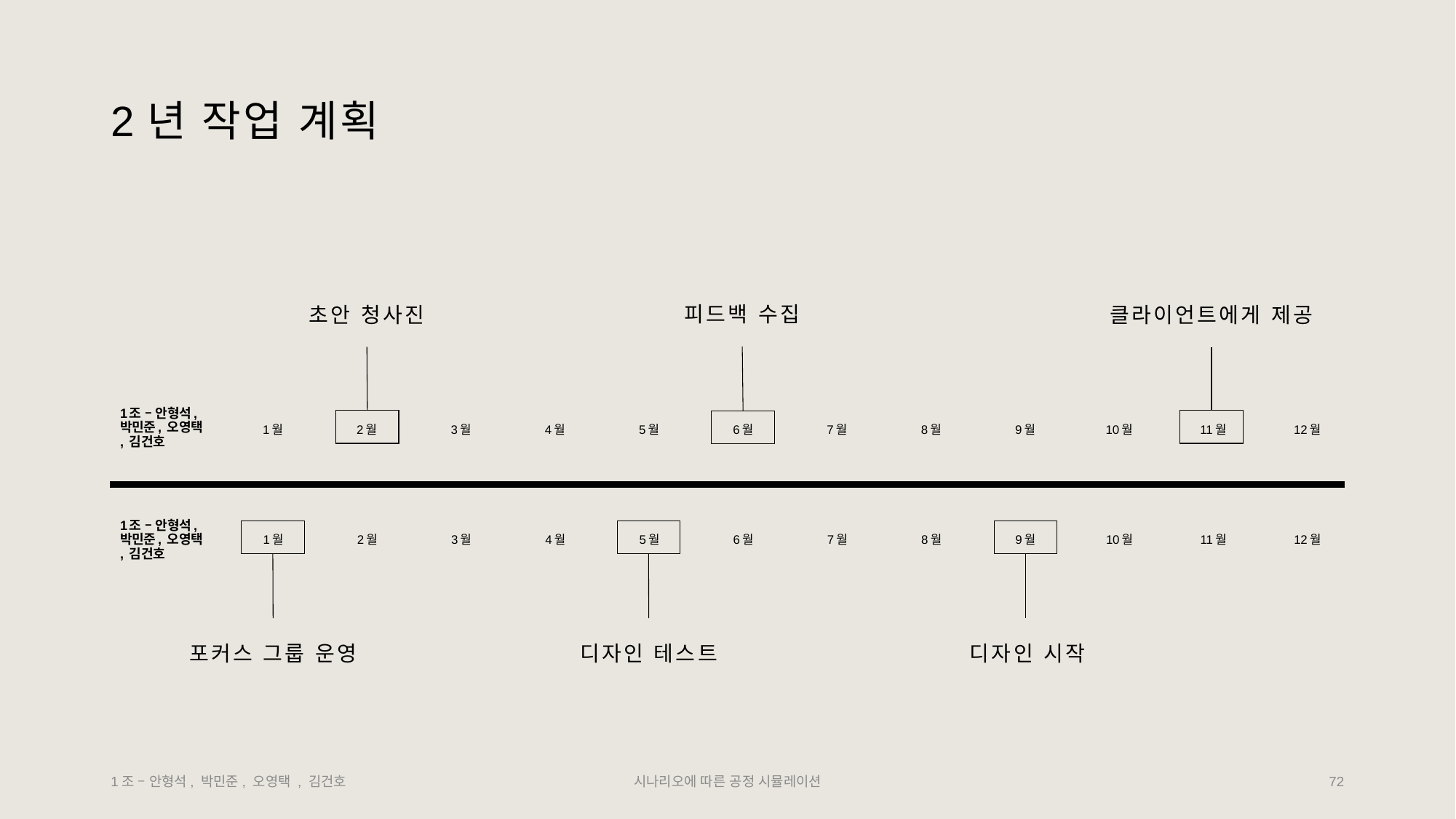

# 2년 작업 계획
피드백 수집
초안 청사진
클라이언트에게 제공
1조 – 안형석, 박민준, 오영택 , 김건호

1월
2월
3월
4월
5월
6월
7월
8월
9월
10월
11월
12월
1조 – 안형석, 박민준, 오영택 , 김건호

1월
2월
3월
4월
5월
6월
7월
8월
9월
10월
11월
12월
포커스 그룹 운영
디자인 테스트
디자인 시작
1조 – 안형석, 박민준, 오영택 , 김건호
시나리오에 따른 공정 시뮬레이션
72